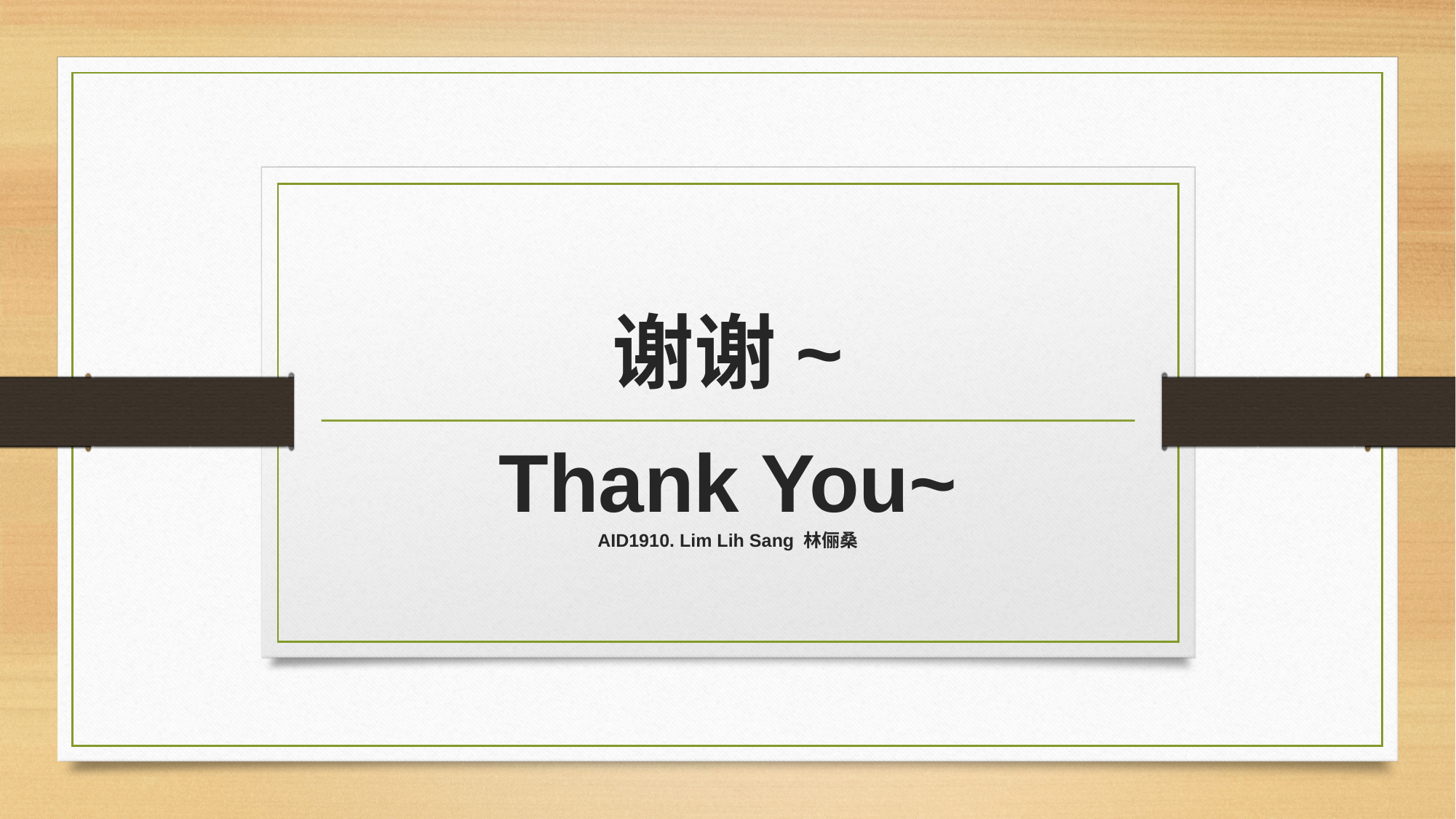

谢谢~
Thank You~
AID1910. Lim Lih Sang 林俪桑